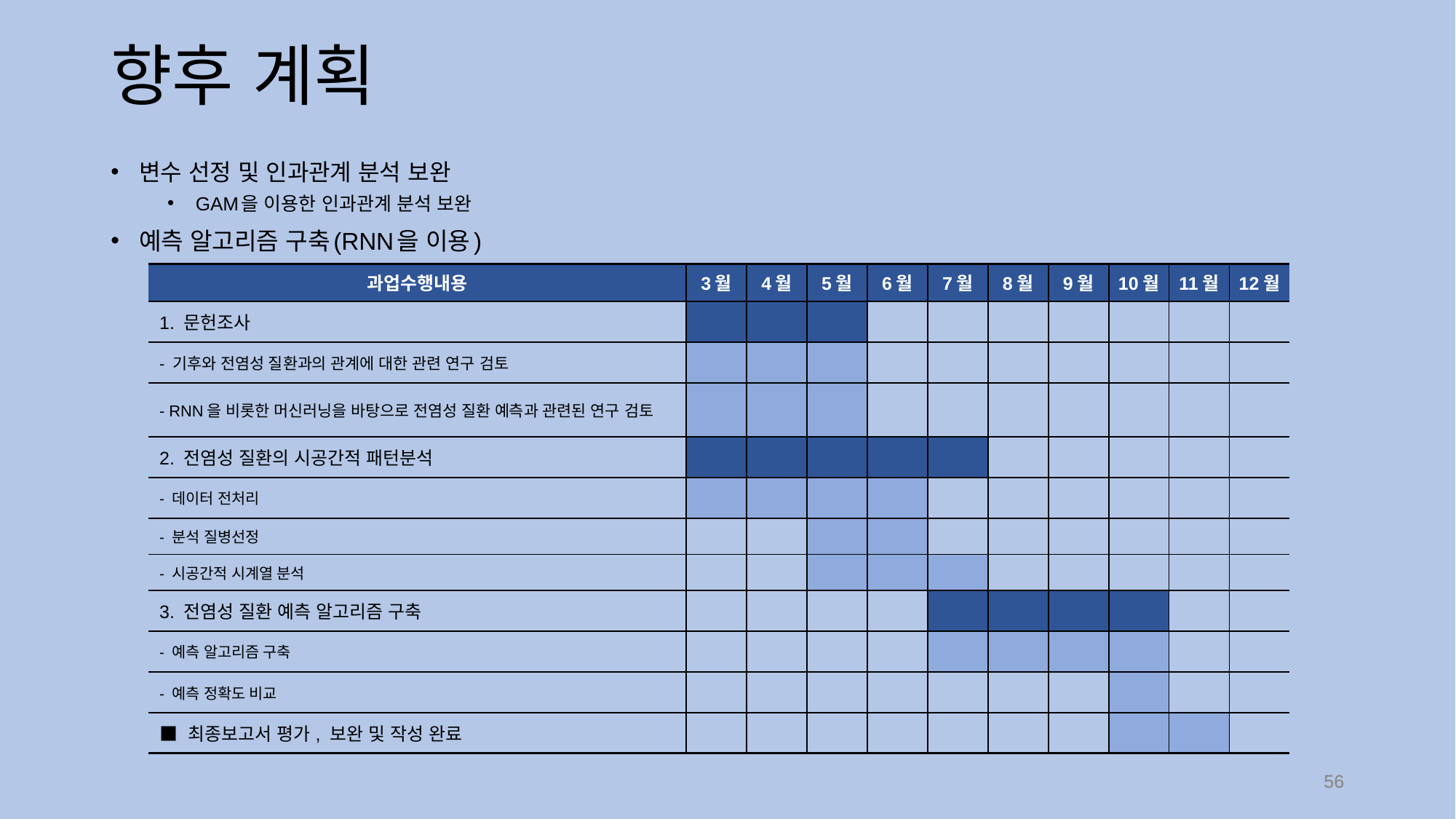

# 향후 계획
변수 선정 및 인과관계 분석 보완
GAM을 이용한 인과관계 분석 보완
예측 알고리즘 구축(RNN을 이용)
| 과업수행내용 | 3월 | 4월 | 5월 | 6월 | 7월 | 8월 | 9월 | 10월 | 11월 | 12월 |
| --- | --- | --- | --- | --- | --- | --- | --- | --- | --- | --- |
| 1. 문헌조사 |  |  |  |  |  |  |  |  |  |  |
| - 기후와 전염성 질환과의 관계에 대한 관련 연구 검토 |  |  |  |  |  |  |  |  |  |  |
| - RNN을 비롯한 머신러닝을 바탕으로 전염성 질환 예측과 관련된 연구 검토 |  |  |  |  |  |  |  |  |  |  |
| 2. 전염성 질환의 시공간적 패턴분석 |  |  |  |  |  |  |  |  |  |  |
| - 데이터 전처리 |  |  |  |  |  |  |  |  |  |  |
| - 분석 질병선정 |  |  |  |  |  |  |  |  |  |  |
| - 시공간적 시계열 분석 |  |  |  |  |  |  |  |  |  |  |
| 3. 전염성 질환 예측 알고리즘 구축 |  |  |  |  |  |  |  |  |  |  |
| - 예측 알고리즘 구축 |  |  |  |  |  |  |  |  |  |  |
| - 예측 정확도 비교 |  |  |  |  |  |  |  |  |  |  |
| ■ 최종보고서 평가, 보완 및 작성 완료 |  |  |  |  |  |  |  |  |  |  |
56
56